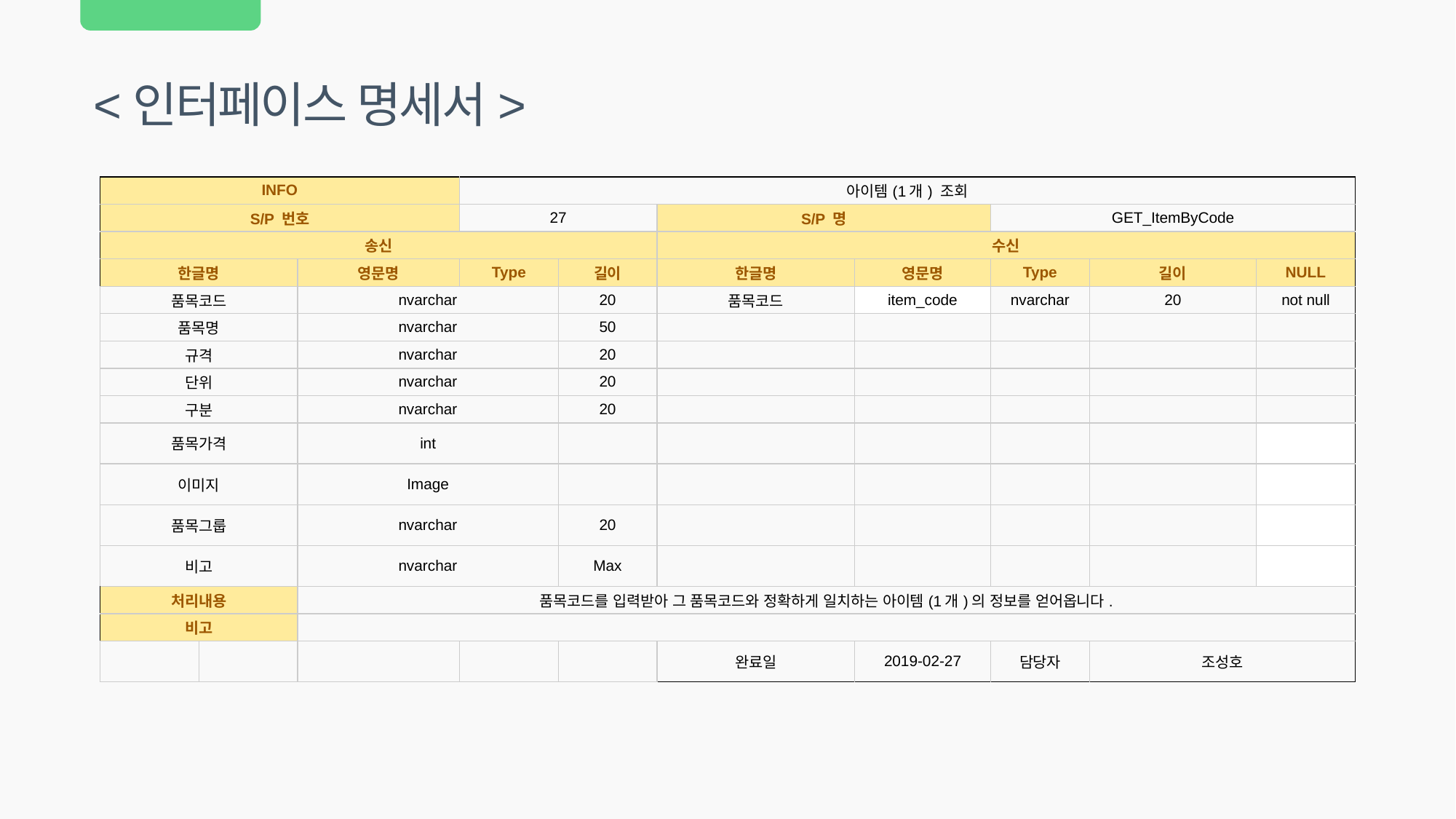

<인터페이스 명세서>
| INFO |  |  | 아이템(1개) 조회 |  |  |  |  |  |  |
| --- | --- | --- | --- | --- | --- | --- | --- | --- | --- |
| S/P 번호 |  |  | 27 |  | S/P 명 |  | GET\_ItemByCode |  |  |
| 송신 |  |  |  |  | 수신 |  |  |  |  |
| 한글명 |  | 영문명 | Type | 길이 | 한글명 | 영문명 | Type | 길이 | NULL |
| 품목코드 |  | nvarchar |  | 20 | 품목코드 | item\_code | nvarchar | 20 | not null |
| 품목명 |  | nvarchar |  | 50 |  |  |  |  |  |
| 규격 |  | nvarchar |  | 20 |  |  |  |  |  |
| 단위 |  | nvarchar |  | 20 |  |  |  |  |  |
| 구분 |  | nvarchar |  | 20 |  |  |  |  |  |
| 품목가격 |  | int |  |  |  |  |  |  |  |
| 이미지 |  | Image |  |  |  |  |  |  |  |
| 품목그룹 |  | nvarchar |  | 20 |  |  |  |  |  |
| 비고 |  | nvarchar |  | Max |  |  |  |  |  |
| 처리내용 |  | 품목코드를 입력받아 그 품목코드와 정확하게 일치하는 아이템(1개)의 정보를 얻어옵니다. |  |  |  |  |  |  |  |
| 비고 |  |  |  |  |  |  |  |  |  |
|  |  |  |  |  | 완료일 | 2019-02-27 | 담당자 | 조성호 |  |